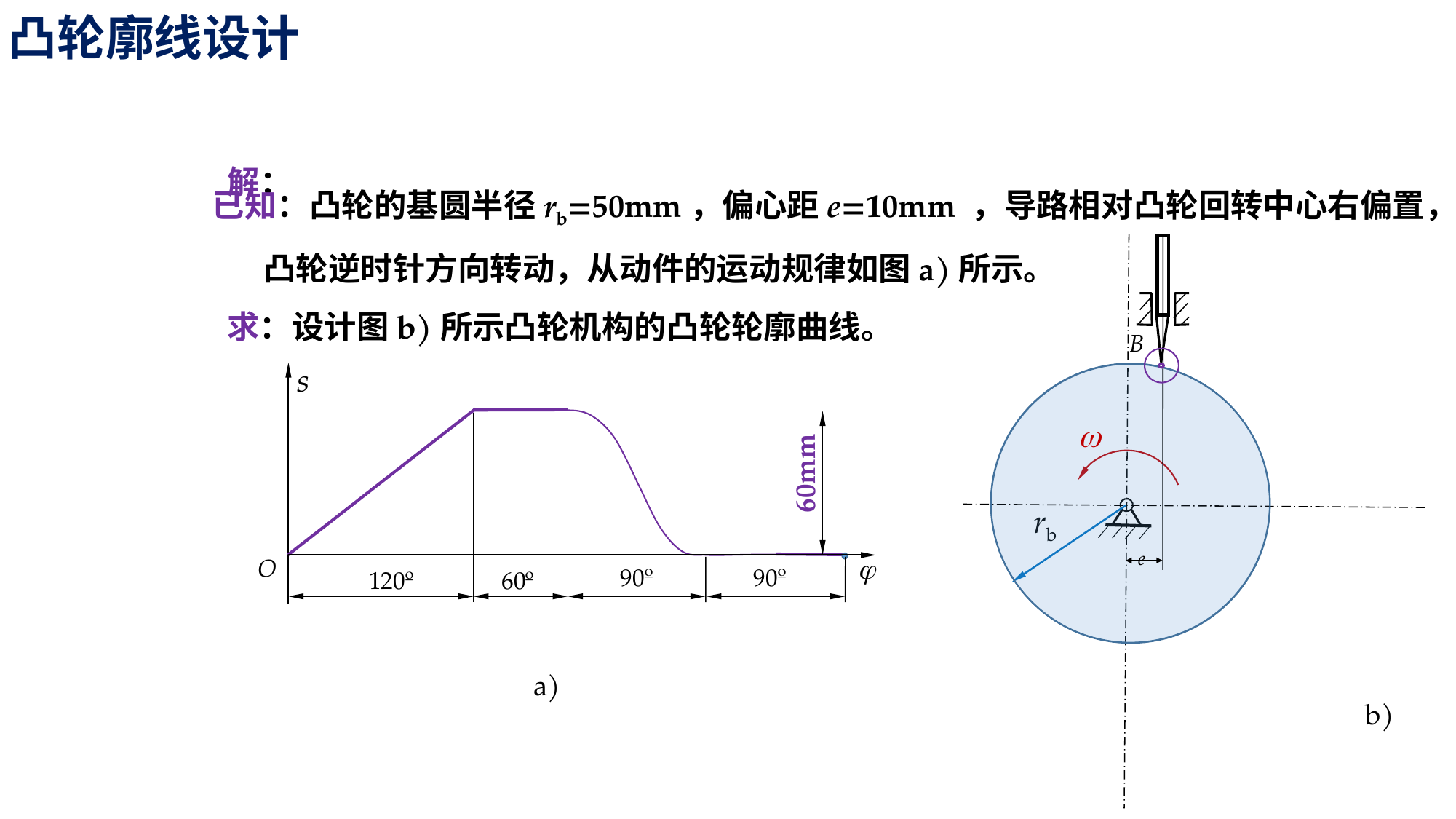

凸轮廓线设计

解：
已知：凸轮的基圆半径rb=50mm，偏心距e=10mm ，导路相对凸轮回转中心右偏置，
      凸轮逆时针方向转动，从动件的运动规律如图a)所示。
 求：设计图b)所示凸轮机构的凸轮轮廓曲线。

B

rb

b)

s

60mm
ϕ
O

90º
90º
120º
60º
ω
e

a)